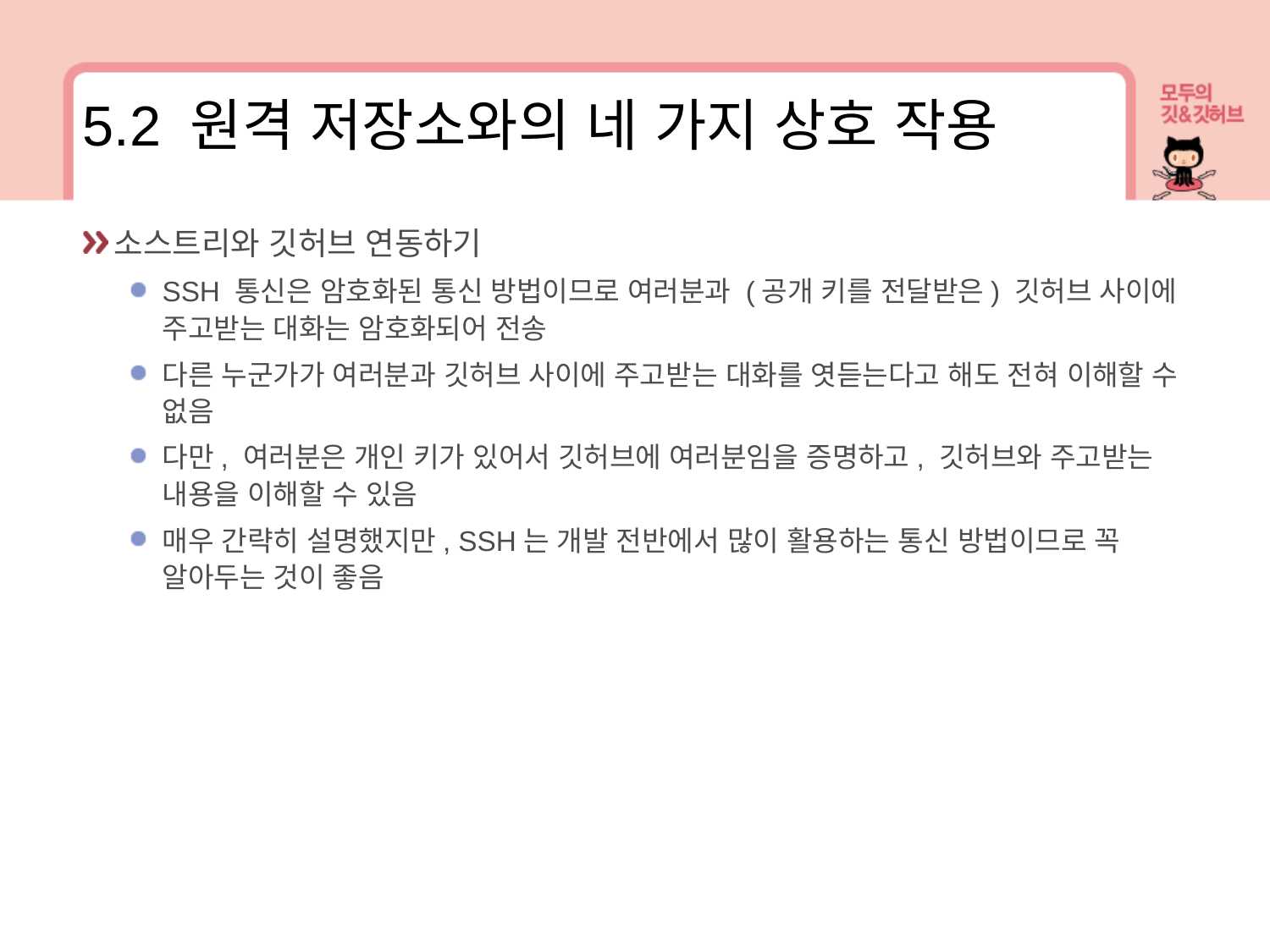

5.2 원격 저장소와의 네 가지 상호 작용
소스트리와 깃허브 연동하기
SSH 통신은 암호화된 통신 방법이므로 여러분과 (공개 키를 전달받은) 깃허브 사이에 주고받는 대화는 암호화되어 전송
다른 누군가가 여러분과 깃허브 사이에 주고받는 대화를 엿듣는다고 해도 전혀 이해할 수 없음
다만, 여러분은 개인 키가 있어서 깃허브에 여러분임을 증명하고, 깃허브와 주고받는 내용을 이해할 수 있음
매우 간략히 설명했지만, SSH는 개발 전반에서 많이 활용하는 통신 방법이므로 꼭 알아두는 것이 좋음